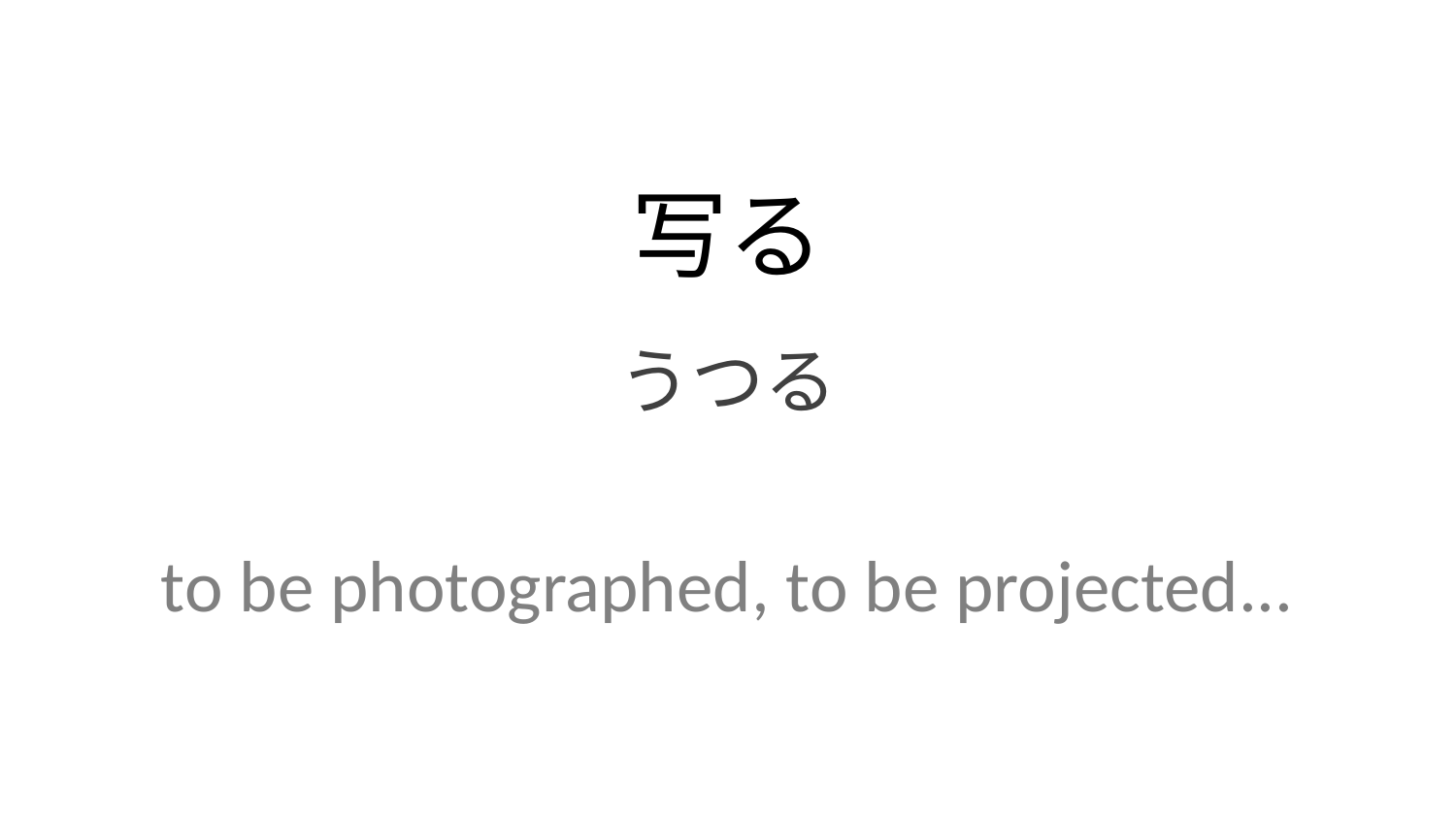

写る

うつる
to be photographed, to be projected...